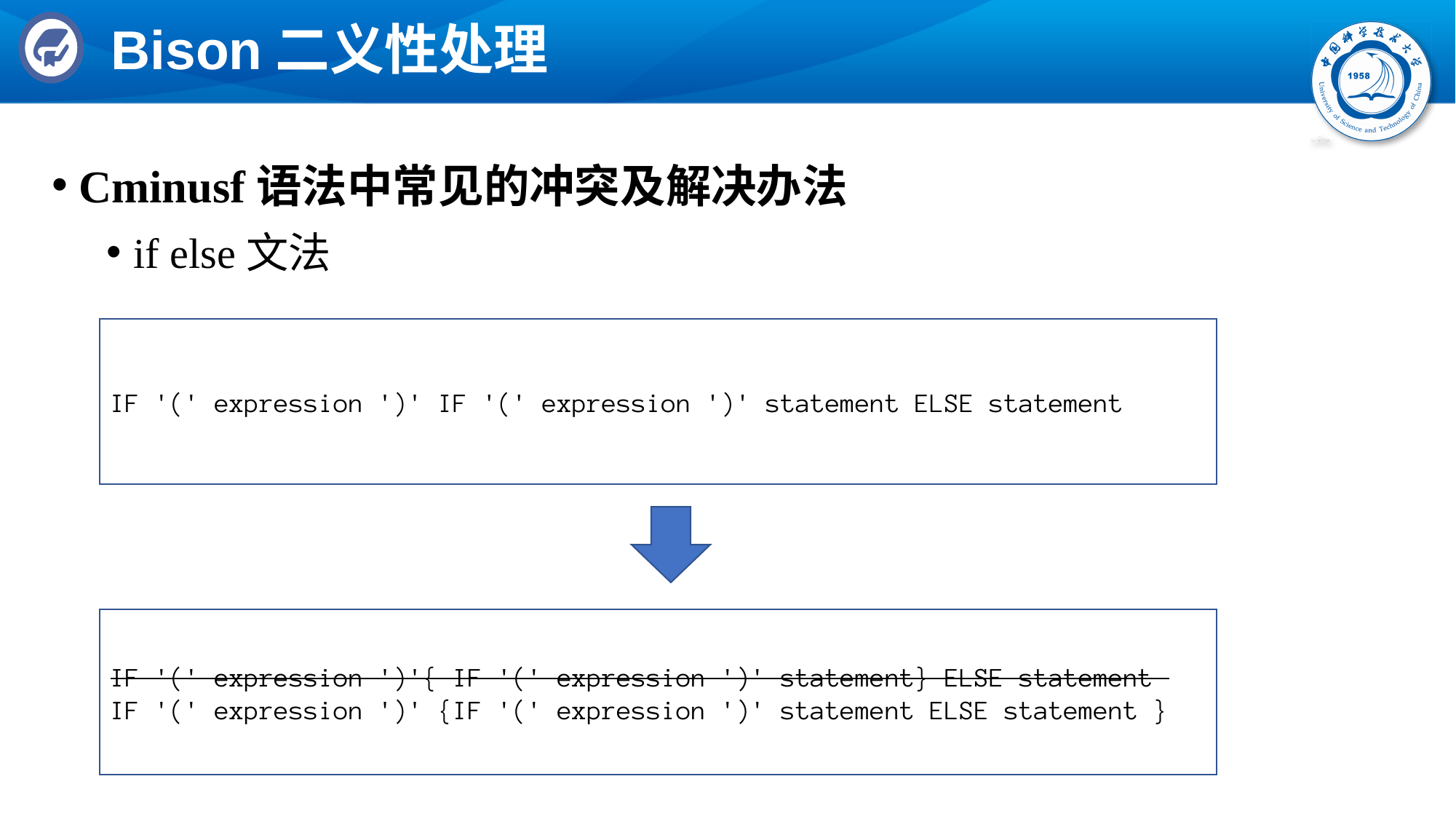

# Bison二义性处理

Cminusf语法中常见的冲突及解决办法
if else文法
IF '(' expression ')' IF '(' expression ')' statement ELSE statement

IF '(' expression ')'{ IF '(' expression ')' statement} ELSE statement
IF '(' expression ')' {IF '(' expression ')' statement ELSE statement }